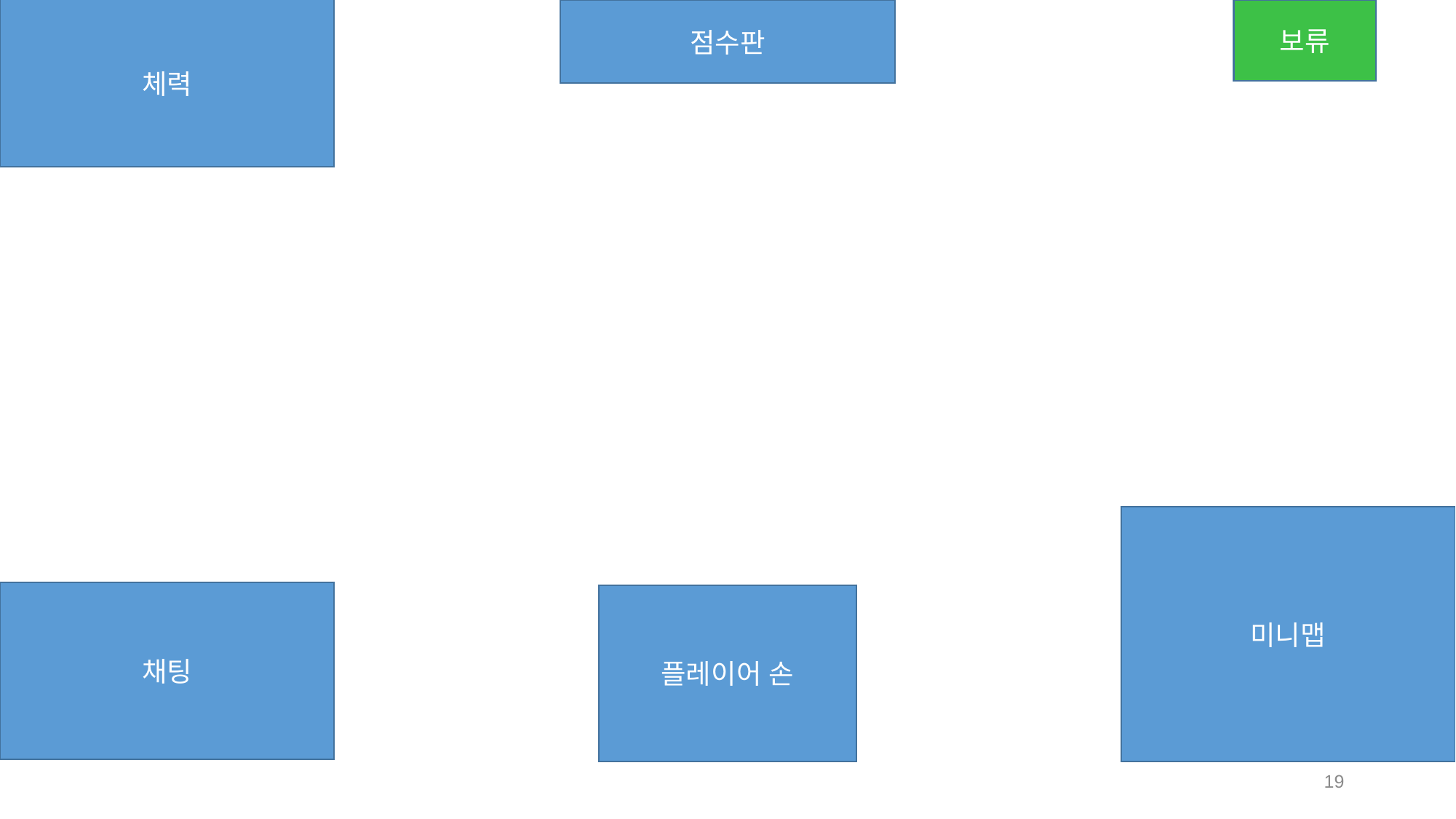

점수판
보류
체력
미니맵
채팅
플레이어 손
19